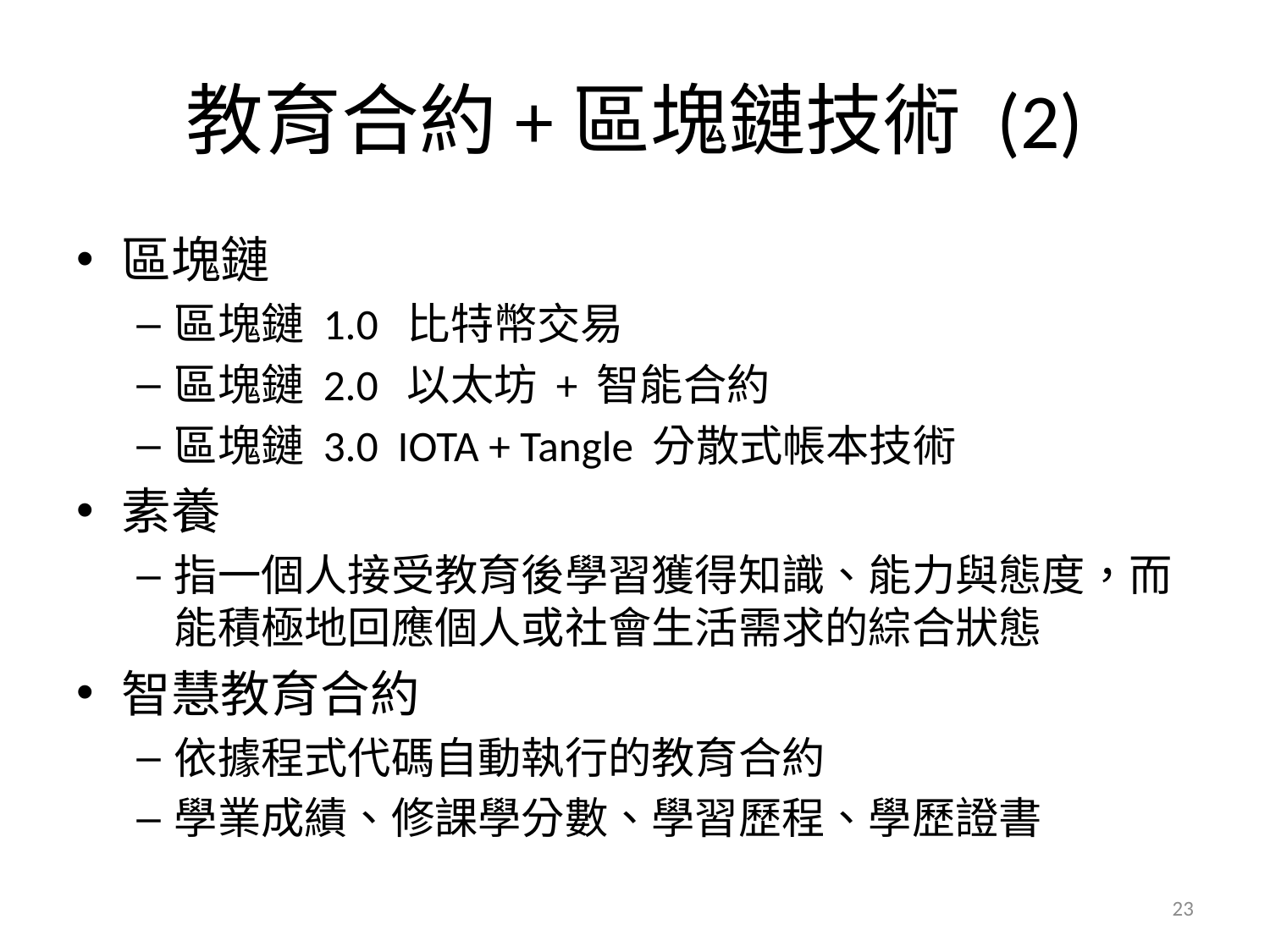

# 教育合約+區塊鏈技術 (2)
區塊鏈
區塊鏈 1.0  比特幣交易
區塊鏈 2.0  以太坊 + 智能合約
區塊鏈 3.0  IOTA + Tangle 分散式帳本技術
素養
指一個人接受教育後學習獲得知識、能力與態度，而能積極地回應個人或社會生活需求的綜合狀態
智慧教育合約
依據程式代碼自動執行的教育合約
學業成績、修課學分數、學習歷程、學歷證書
23